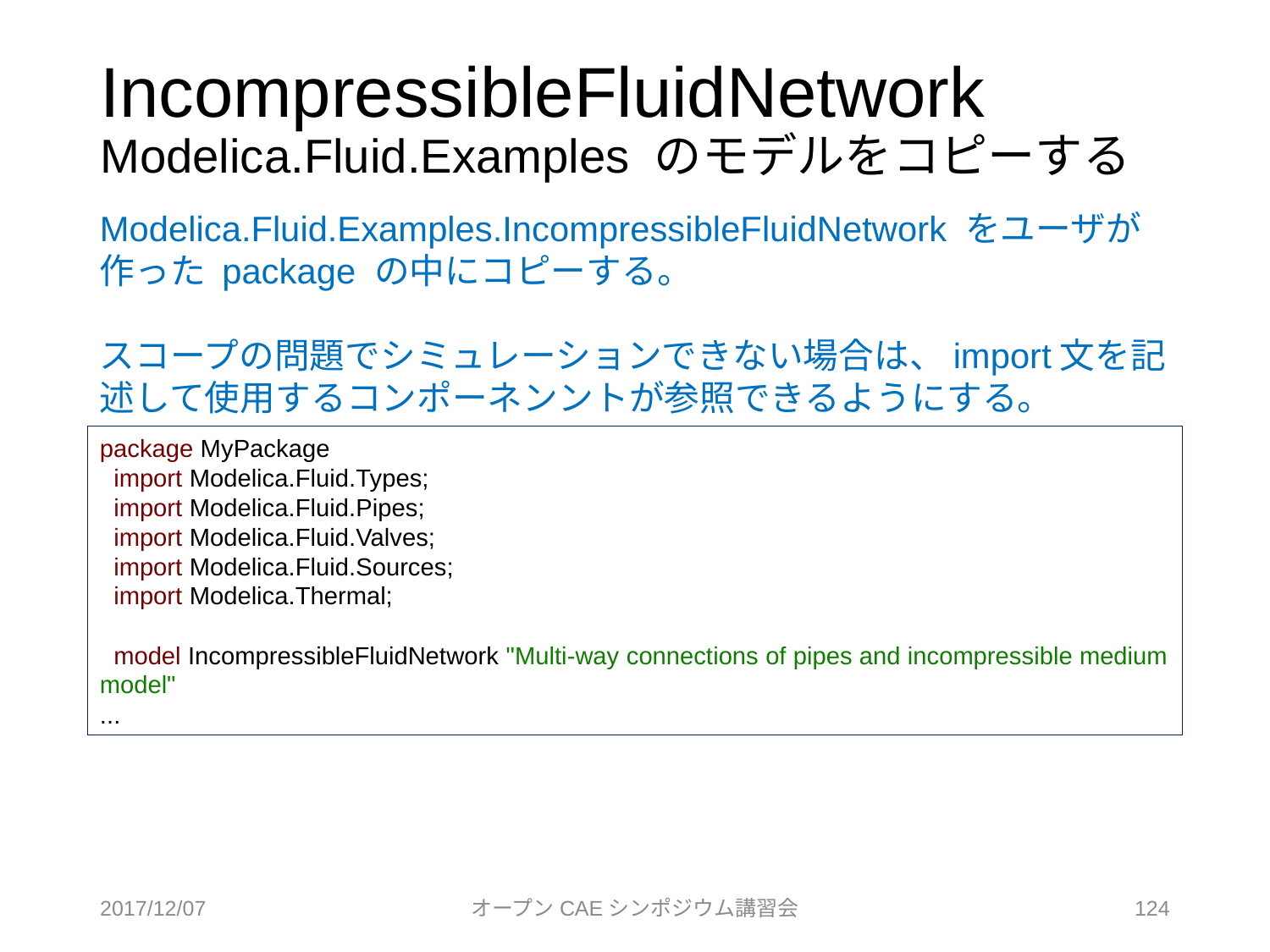

# IncompressibleFluidNetwork Modelica.Fluid.Examples のモデルをコピーする
Modelica.Fluid.Examples.IncompressibleFluidNetwork をユーザが作った package の中にコピーする。

スコープの問題でシミュレーションできない場合は、import文を記述して使用するコンポーネンントが参照できるようにする。
package MyPackage
  import Modelica.Fluid.Types;
  import Modelica.Fluid.Pipes;
  import Modelica.Fluid.Valves;
  import Modelica.Fluid.Sources;
  import Modelica.Thermal;

  model IncompressibleFluidNetwork "Multi-way connections of pipes and incompressible medium model"
...
2017/12/07
オープンCAEシンポジウム講習会
124